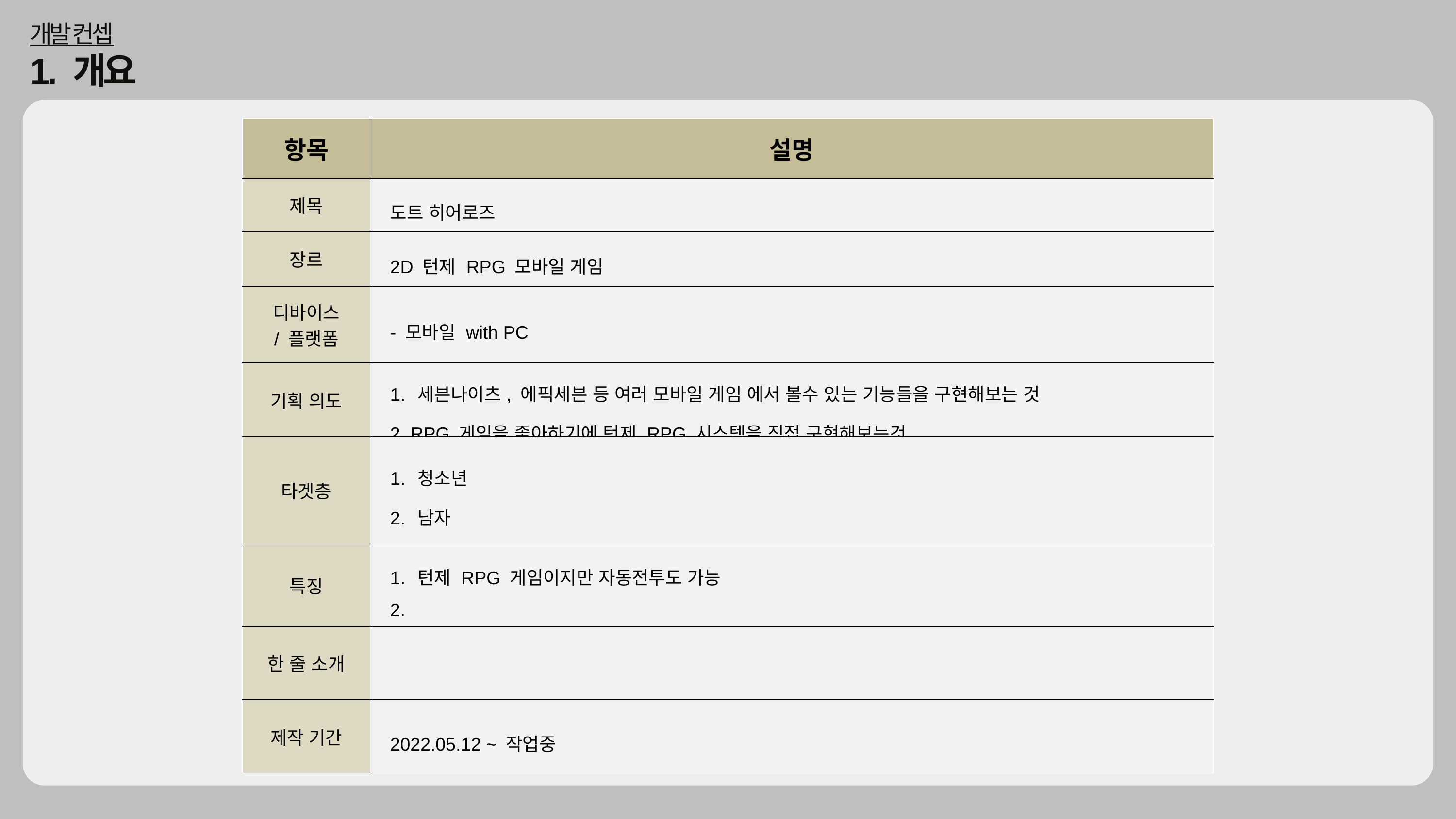

개발 컨셉
1. 개요

| 항목 | 설명 |
| --- | --- |
| 제목 | 도트 히어로즈 |
| 장르 | 2D 턴제 RPG 모바일 게임 |
| 디바이스 / 플랫폼 | - 모바일 with PC |
| 기획 의도 | 세븐나이츠, 에픽세븐 등 여러 모바일 게임 에서 볼수 있는 기능들을 구현해보는 것 2. RPG 게임을 좋아하기에 턴제 RPG 시스템을 직접 구현해보는것 |
| 타겟층 | 청소년 남자 |
| 특징 | 턴제 RPG 게임이지만 자동전투도 가능 2. |
| 한 줄 소개 |  |
| 제작 기간 | 2022.05.12 ~ 작업중 |